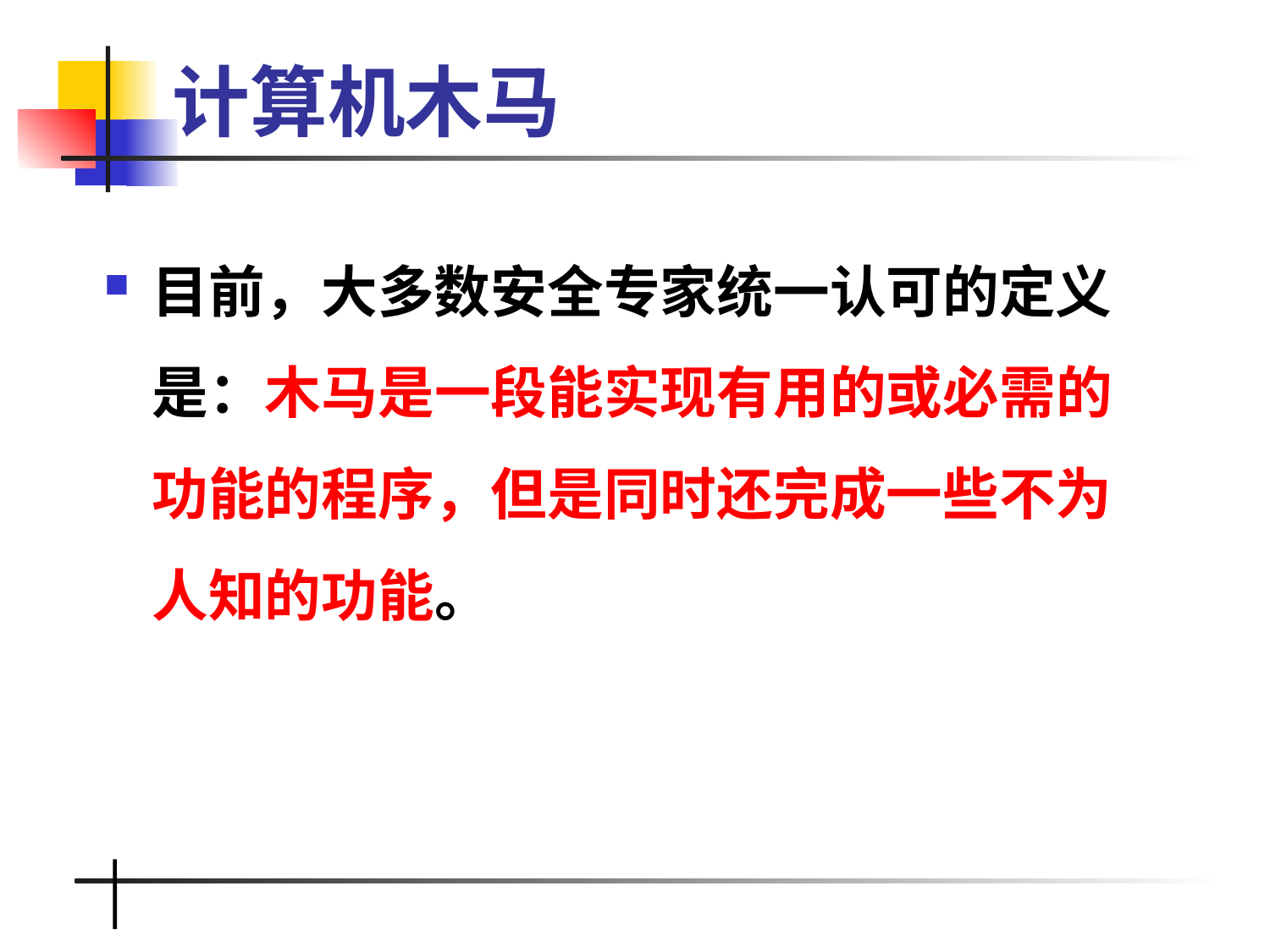

# 计算机木马
目前，大多数安全专家统一认可的定义是：木马是一段能实现有用的或必需的功能的程序，但是同时还完成一些不为人知的功能。